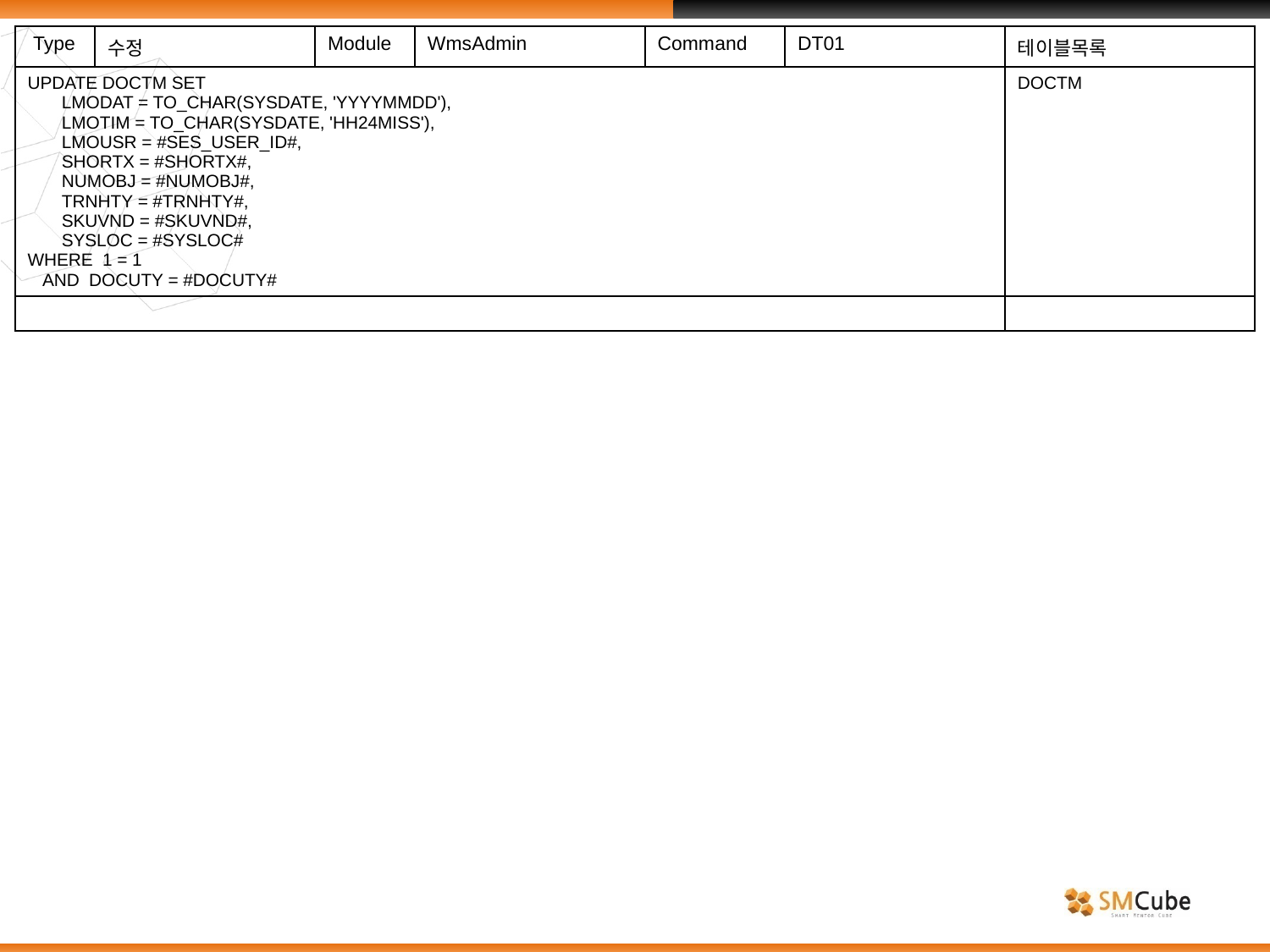

| Type | 수정 | Module | WmsAdmin | Command | DT01 | 테이블목록 |
| --- | --- | --- | --- | --- | --- | --- |
| UPDATE DOCTM SET LMODAT = TO\_CHAR(SYSDATE, 'YYYYMMDD'), LMOTIM = TO\_CHAR(SYSDATE, 'HH24MISS'), LMOUSR = #SES\_USER\_ID#, SHORTX = #SHORTX#, NUMOBJ = #NUMOBJ#, TRNHTY = #TRNHTY#, SKUVND = #SKUVND#, SYSLOC = #SYSLOC# WHERE 1 = 1 AND DOCUTY = #DOCUTY# |  |  |  |  |  | DOCTM |
|  |  |  |  |  |  |  |